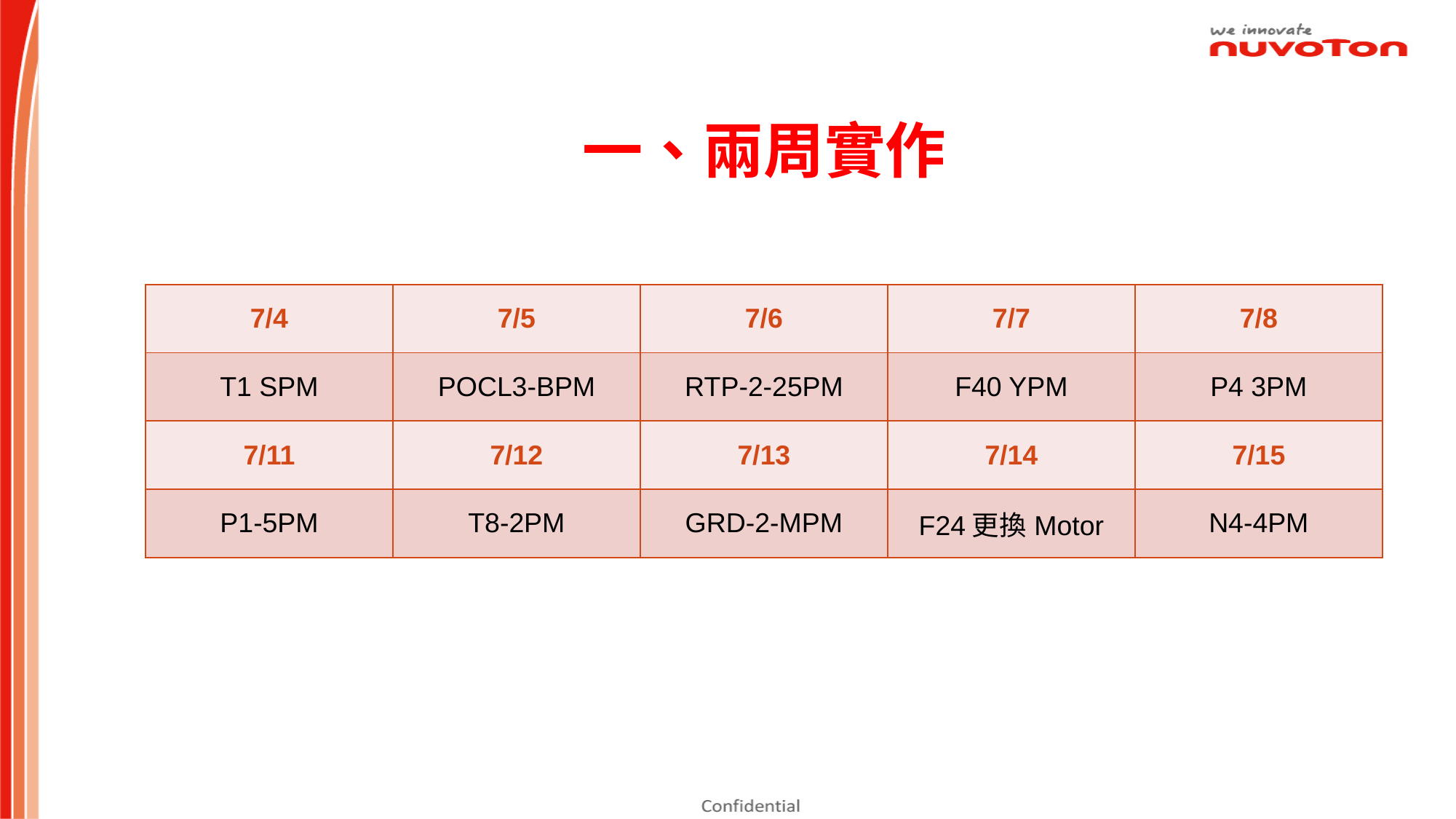

一、兩周實作
| 7/4 | 7/5 | 7/6 | 7/7 | 7/8 |
| --- | --- | --- | --- | --- |
| T1 SPM | POCL3-BPM | RTP-2-25PM | F40 YPM | P4 3PM |
| 7/11 | 7/12 | 7/13 | 7/14 | 7/15 |
| P1-5PM | T8-2PM | GRD-2-MPM | F24更換Motor | N4-4PM |